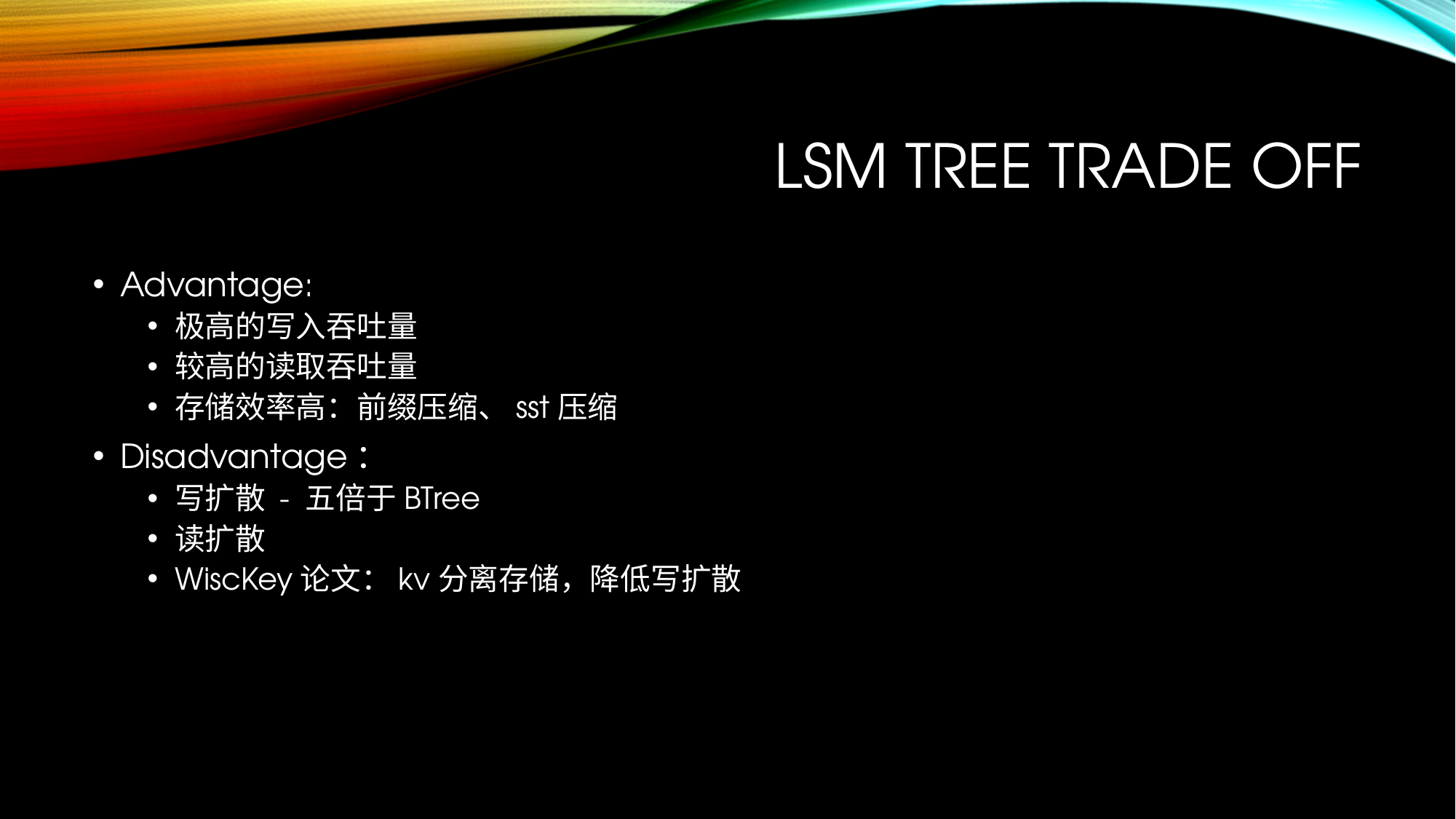

# LSM tree trade off
Advantage:
极高的写入吞吐量
较高的读取吞吐量
存储效率高：前缀压缩、sst压缩
Disadvantage：
写扩散 - 五倍于BTree
读扩散
WiscKey论文：kv分离存储，降低写扩散